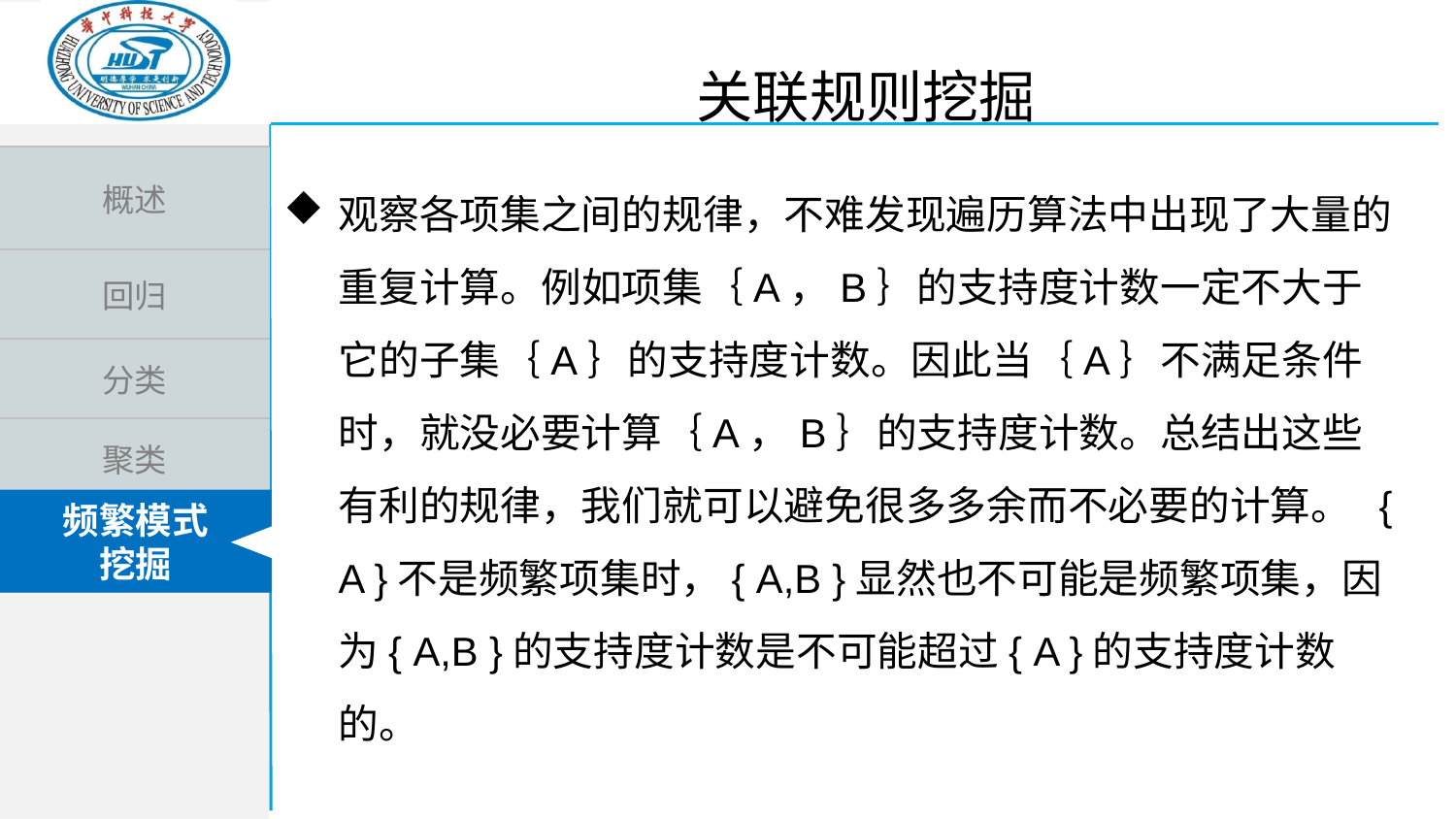

关联规则挖掘
观察各项集之间的规律，不难发现遍历算法中出现了大量的重复计算。例如项集｛A，B｝的支持度计数一定不大于它的子集｛A｝的支持度计数。因此当｛A｝不满足条件 时，就没必要计算｛A，B｝的支持度计数。总结出这些有利的规律，我们就可以避免很多多余而不必要的计算。  { A }不是频繁项集时，{ A,B }显然也不可能是频繁项集，因为{ A,B }的支持度计数是不可能超过{ A }的支持度计数的。